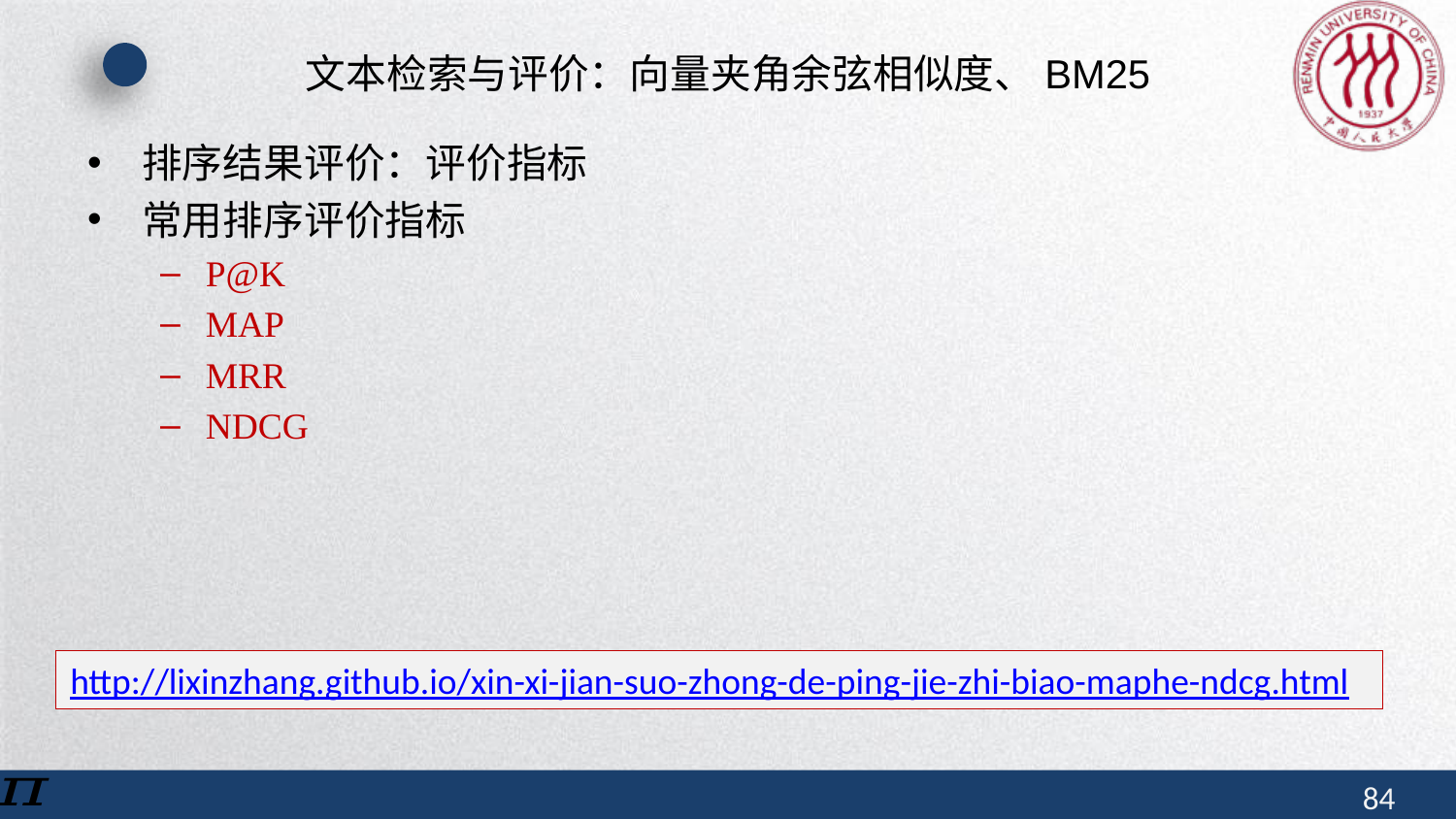

# 文本检索与评价：向量夹角余弦相似度、BM25
排序结果评价：评价指标
常用排序评价指标
P@K
MAP
MRR
NDCG

http://lixinzhang.github.io/xin-xi-jian-suo-zhong-de-ping-jie-zhi-biao-maphe-ndcg.html